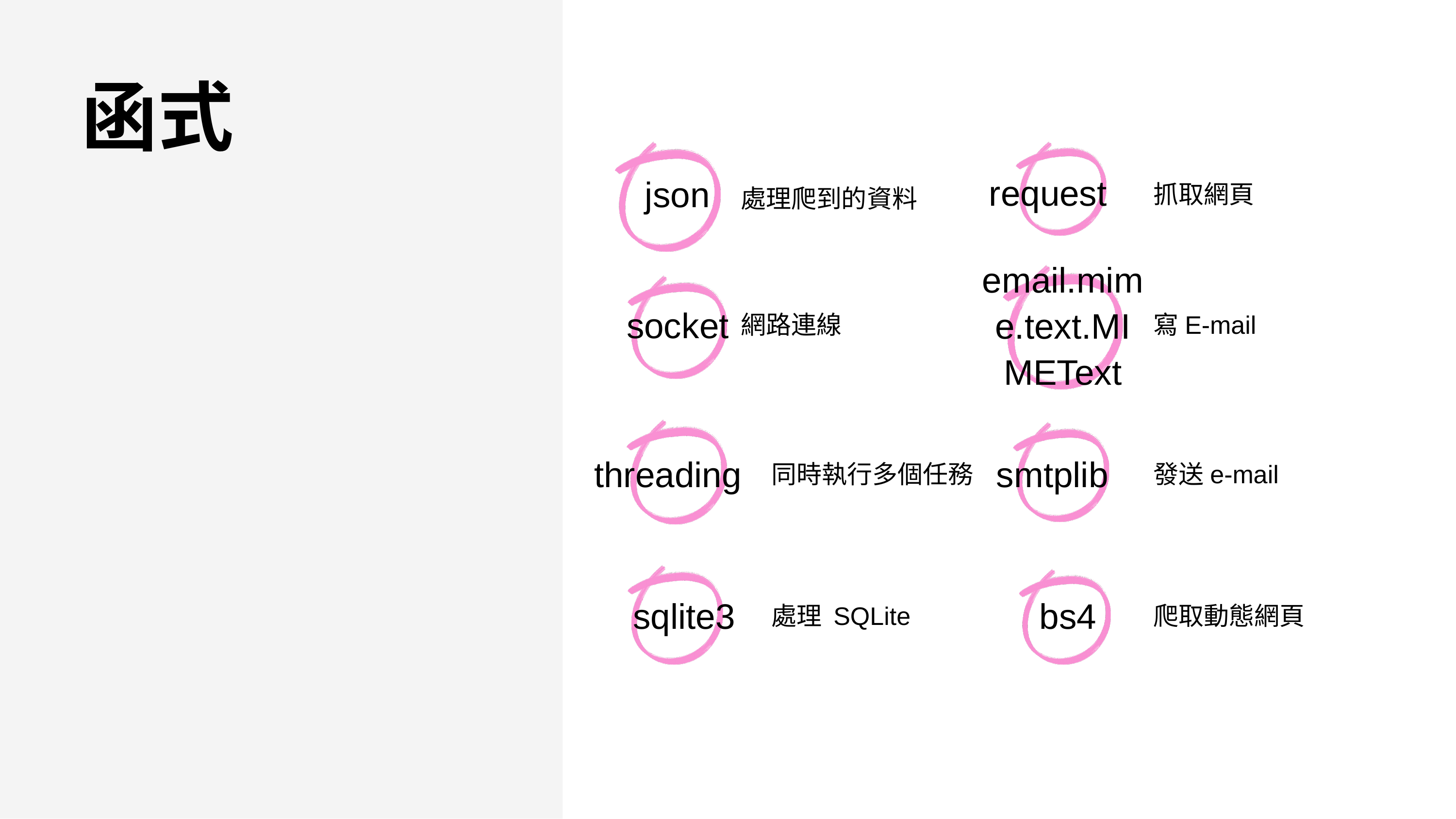

函式

request
json
抓取網頁
處理爬到的資料
email.mime.text.MIMEText

socket
網路連線
寫E-mail

threading
smtplib
同時執行多個任務
發送e-mail

sqlite3
bs4
處理 SQLite
爬取動態網頁